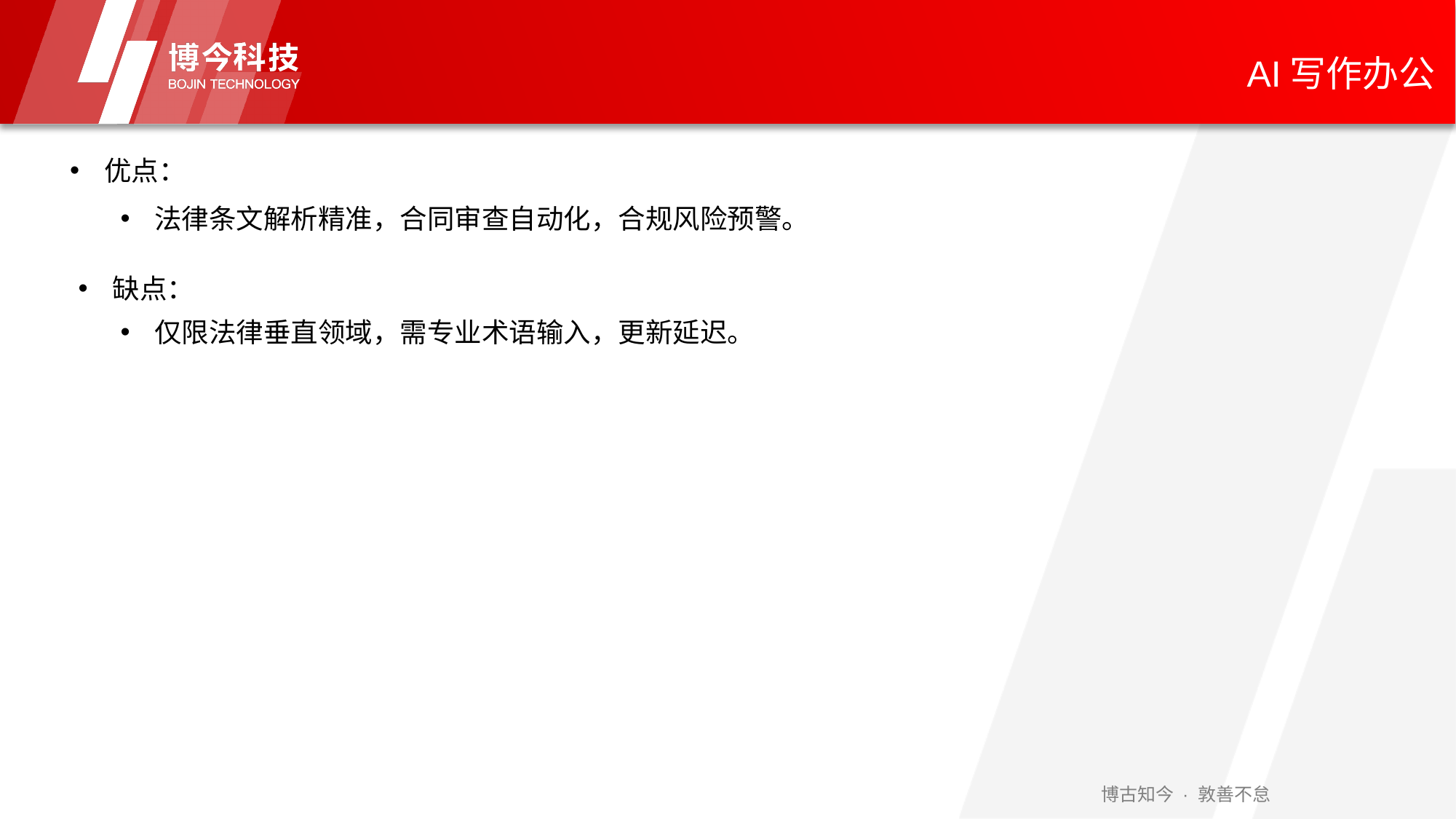

AI写作办公
优点：
法律条文解析精准，合同审查自动化，合规风险预警。
缺点：
仅限法律垂直领域，需专业术语输入，更新延迟。